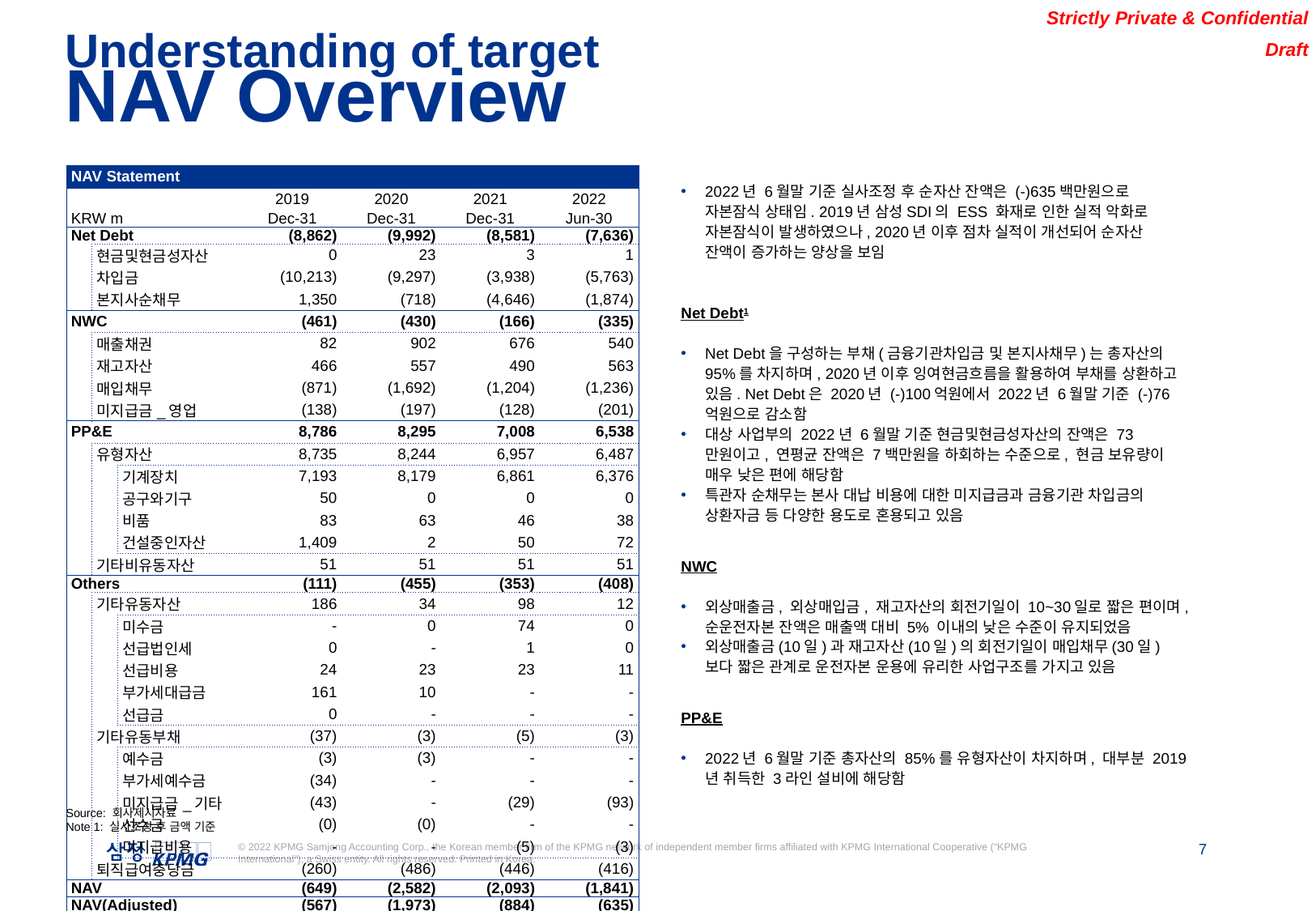

Understanding of target
NAV Overview
| NAV Statement |  |  |  |  |  |  |
| --- | --- | --- | --- | --- | --- | --- |
|  |  |  | 2019 | 2020 | 2021 | 2022 |
| KRW m |  |  | Dec-31 | Dec-31 | Dec-31 | Jun-30 |
| Net Debt |  |  | (8,862) | (9,992) | (8,581) | (7,636) |
|  | 현금및현금성자산 |  | 0 | 23 | 3 | 1 |
|  | 차입금 |  | (10,213) | (9,297) | (3,938) | (5,763) |
|  | 본지사순채무 |  | 1,350 | (718) | (4,646) | (1,874) |
| NWC |  |  | (461) | (430) | (166) | (335) |
|  | 매출채권 |  | 82 | 902 | 676 | 540 |
|  | 재고자산 |  | 466 | 557 | 490 | 563 |
|  | 매입채무 |  | (871) | (1,692) | (1,204) | (1,236) |
|  | 미지급금\_영업 |  | (138) | (197) | (128) | (201) |
| PP&E |  |  | 8,786 | 8,295 | 7,008 | 6,538 |
|  | 유형자산 |  | 8,735 | 8,244 | 6,957 | 6,487 |
|  |  | 기계장치 | 7,193 | 8,179 | 6,861 | 6,376 |
|  |  | 공구와기구 | 50 | 0 | 0 | 0 |
|  |  | 비품 | 83 | 63 | 46 | 38 |
|  |  | 건설중인자산 | 1,409 | 2 | 50 | 72 |
|  | 기타비유동자산 |  | 51 | 51 | 51 | 51 |
| Others |  |  | (111) | (455) | (353) | (408) |
|  | 기타유동자산 |  | 186 | 34 | 98 | 12 |
|  |  | 미수금 | - | 0 | 74 | 0 |
|  |  | 선급법인세 | 0 | - | 1 | 0 |
|  |  | 선급비용 | 24 | 23 | 23 | 11 |
|  |  | 부가세대급금 | 161 | 10 | - | - |
|  |  | 선급금 | 0 | - | - | - |
|  | 기타유동부채 |  | (37) | (3) | (5) | (3) |
|  |  | 예수금 | (3) | (3) | - | - |
|  |  | 부가세예수금 | (34) | - | - | - |
|  |  | 미지급금\_기타 | (43) | - | (29) | (93) |
|  |  | 선수금 | (0) | (0) | - | - |
|  |  | 미지급비용 | - | - | (5) | (3) |
|  | 퇴직급여충당금 |  | (260) | (486) | (446) | (416) |
| NAV |  |  | (649) | (2,582) | (2,093) | (1,841) |
| NAV(Adjusted) |  |  | (567) | (1,973) | (884) | (635) |
2022년 6월말 기준 실사조정 후 순자산 잔액은 (-)635백만원으로 자본잠식 상태임. 2019년 삼성SDI의 ESS 화재로 인한 실적 악화로 자본잠식이 발생하였으나, 2020년 이후 점차 실적이 개선되어 순자산 잔액이 증가하는 양상을 보임

Net Debt1

Net Debt을 구성하는 부채(금융기관차입금 및 본지사채무)는 총자산의 95%를 차지하며, 2020년 이후 잉여현금흐름을 활용하여 부채를 상환하고 있음. Net Debt은 2020년 (-)100억원에서 2022년 6월말 기준 (-)76억원으로 감소함
대상 사업부의 2022년 6월말 기준 현금및현금성자산의 잔액은 73만원이고, 연평균 잔액은 7백만원을 하회하는 수준으로, 현금 보유량이 매우 낮은 편에 해당함
특관자 순채무는 본사 대납 비용에 대한 미지급금과 금융기관 차입금의 상환자금 등 다양한 용도로 혼용되고 있음

NWC

외상매출금, 외상매입금, 재고자산의 회전기일이 10~30일로 짧은 편이며, 순운전자본 잔액은 매출액 대비 5% 이내의 낮은 수준이 유지되었음
외상매출금(10일)과 재고자산(10일)의 회전기일이 매입채무(30일)보다 짧은 관계로 운전자본 운용에 유리한 사업구조를 가지고 있음

PP&E

2022년 6월말 기준 총자산의 85%를 유형자산이 차지하며, 대부분 2019년 취득한 3라인 설비에 해당함

Source: 회사제시자료
Note 1: 실사조정 후 금액 기준